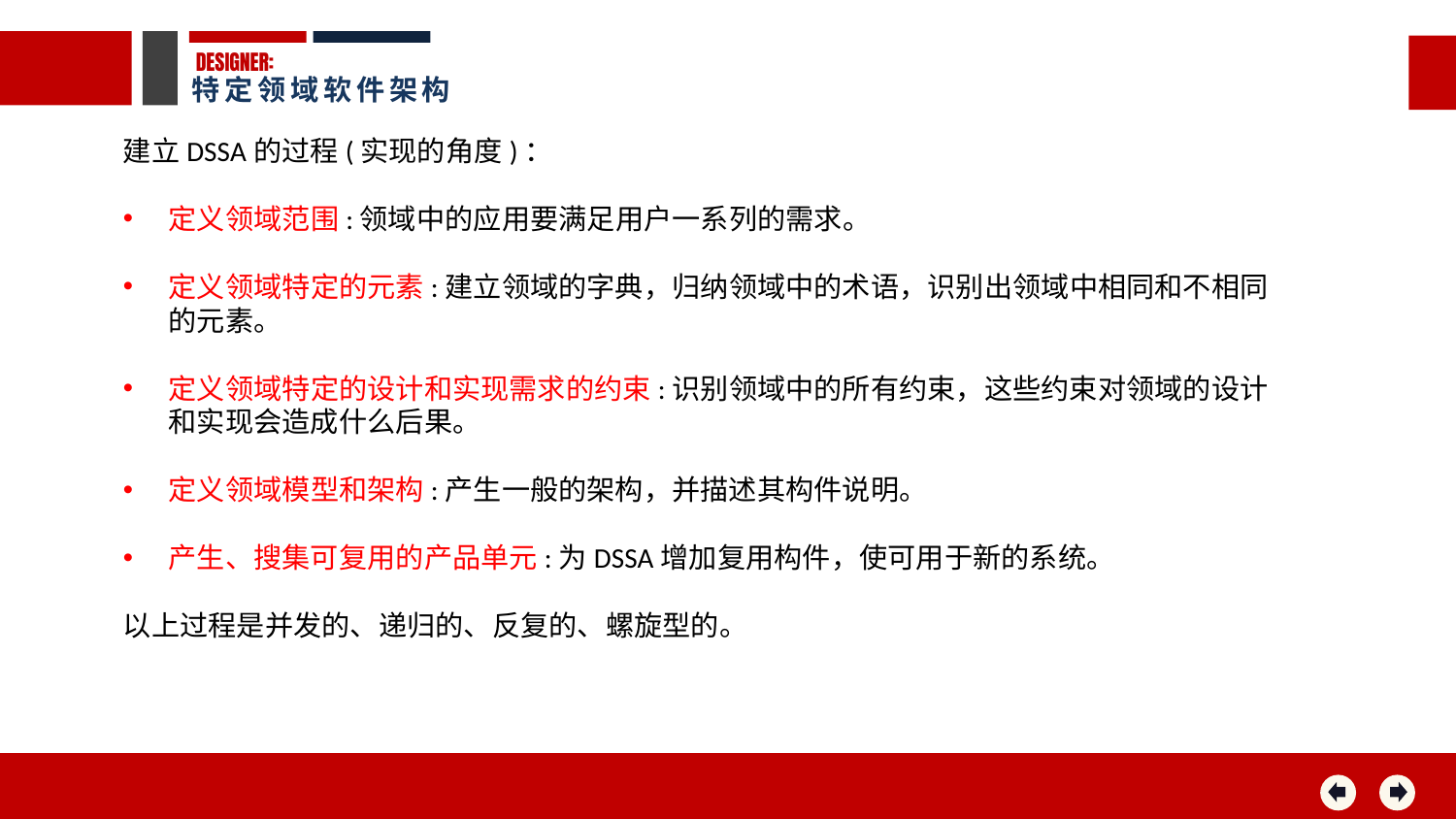

DESIGNER:
特定领域软件架构
建立DSSA的过程(实现的角度)：

定义领域范围:领域中的应用要满足用户一系列的需求。

定义领域特定的元素:建立领域的字典，归纳领域中的术语，识别出领域中相同和不相同的元素。

定义领域特定的设计和实现需求的约束:识别领域中的所有约束，这些约束对领域的设计和实现会造成什么后果。

定义领域模型和架构:产生一般的架构，并描述其构件说明。

产生、搜集可复用的产品单元:为DSSA增加复用构件，使可用于新的系统。

以上过程是并发的、递归的、反复的、螺旋型的。